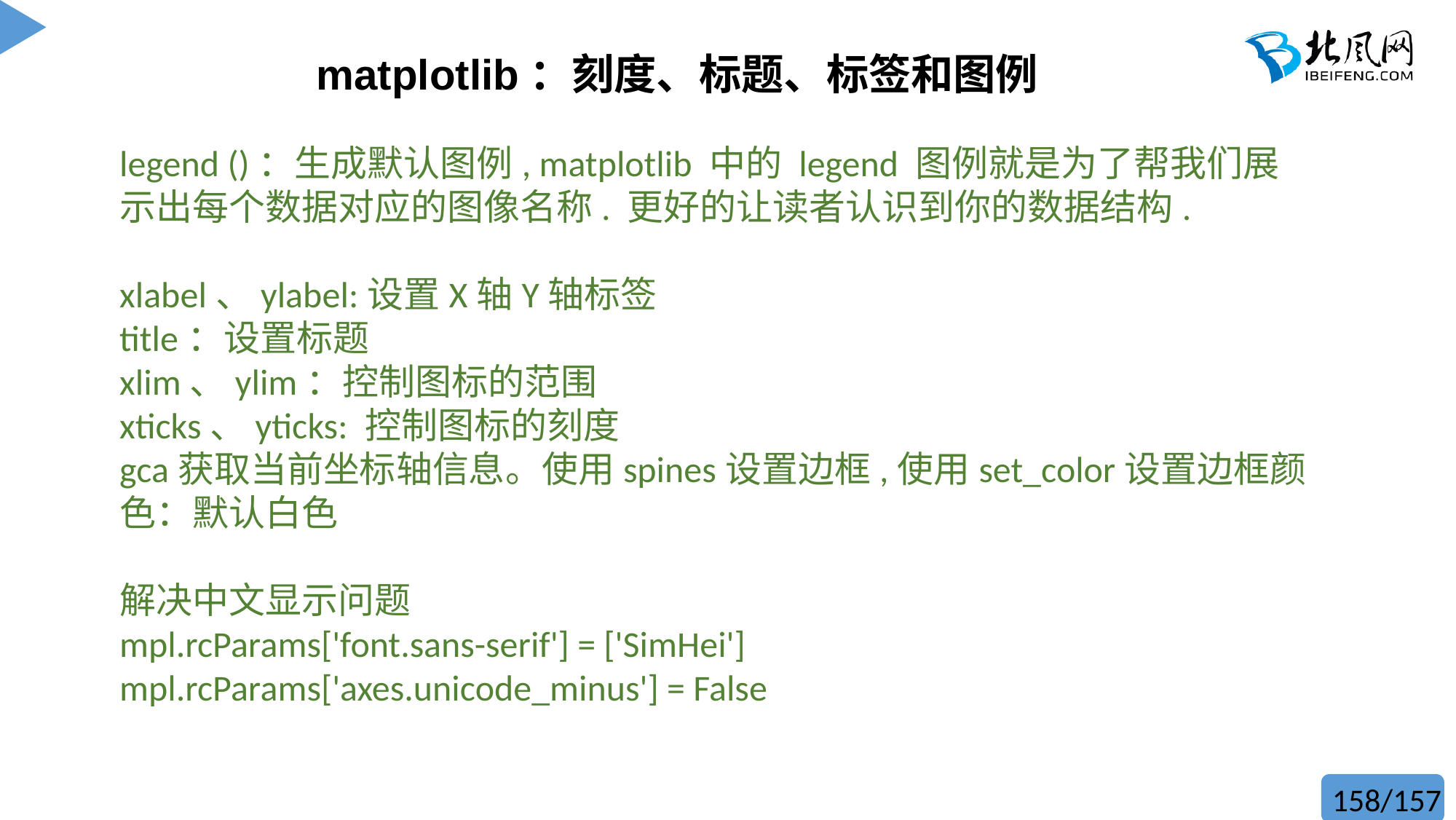

# matplotlib：刻度、标题、标签和图例
legend ()：生成默认图例, matplotlib 中的 legend 图例就是为了帮我们展示出每个数据对应的图像名称. 更好的让读者认识到你的数据结构.

xlabel、ylabel:设置X轴Y轴标签
title：设置标题
xlim、ylim：控制图标的范围
xticks、yticks: 控制图标的刻度
gca获取当前坐标轴信息。使用spines设置边框,使用set_color设置边框颜色：默认白色

解决中文显示问题
mpl.rcParams['font.sans-serif'] = ['SimHei']
mpl.rcParams['axes.unicode_minus'] = False